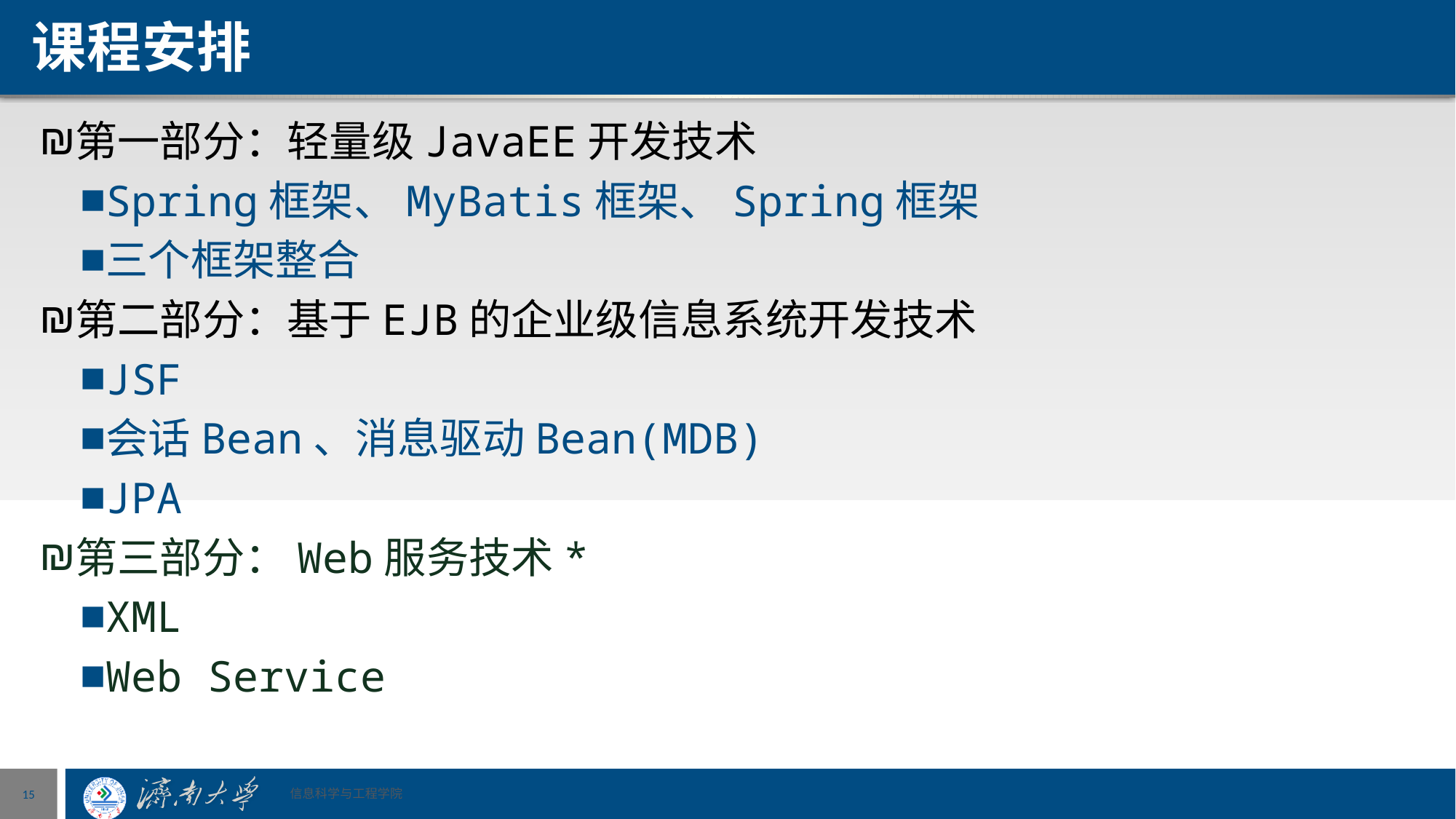

# 课程安排
第一部分：轻量级JavaEE开发技术
Spring框架、MyBatis框架、Spring框架
三个框架整合
第二部分：基于EJB的企业级信息系统开发技术
JSF
会话Bean、消息驱动Bean(MDB)
JPA
第三部分：Web服务技术*
XML
Web Service